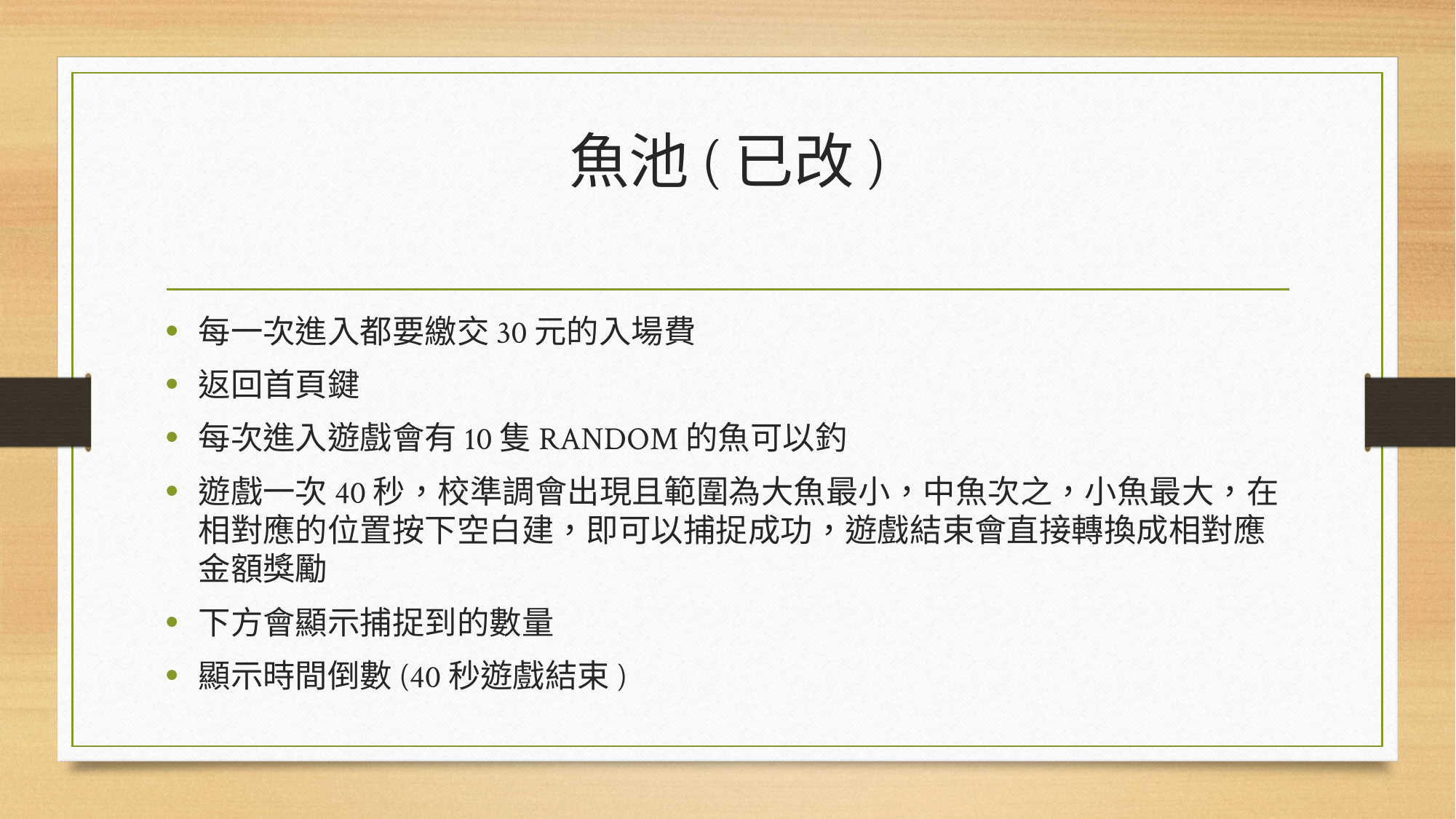

# 魚池(已改)
每一次進入都要繳交30元的入場費
返回首頁鍵
每次進入遊戲會有10隻RANDOM的魚可以釣
遊戲一次40秒，校準調會出現且範圍為大魚最小，中魚次之，小魚最大，在相對應的位置按下空白建，即可以捕捉成功，遊戲結束會直接轉換成相對應金額獎勵
下方會顯示捕捉到的數量
顯示時間倒數(40秒遊戲結束)